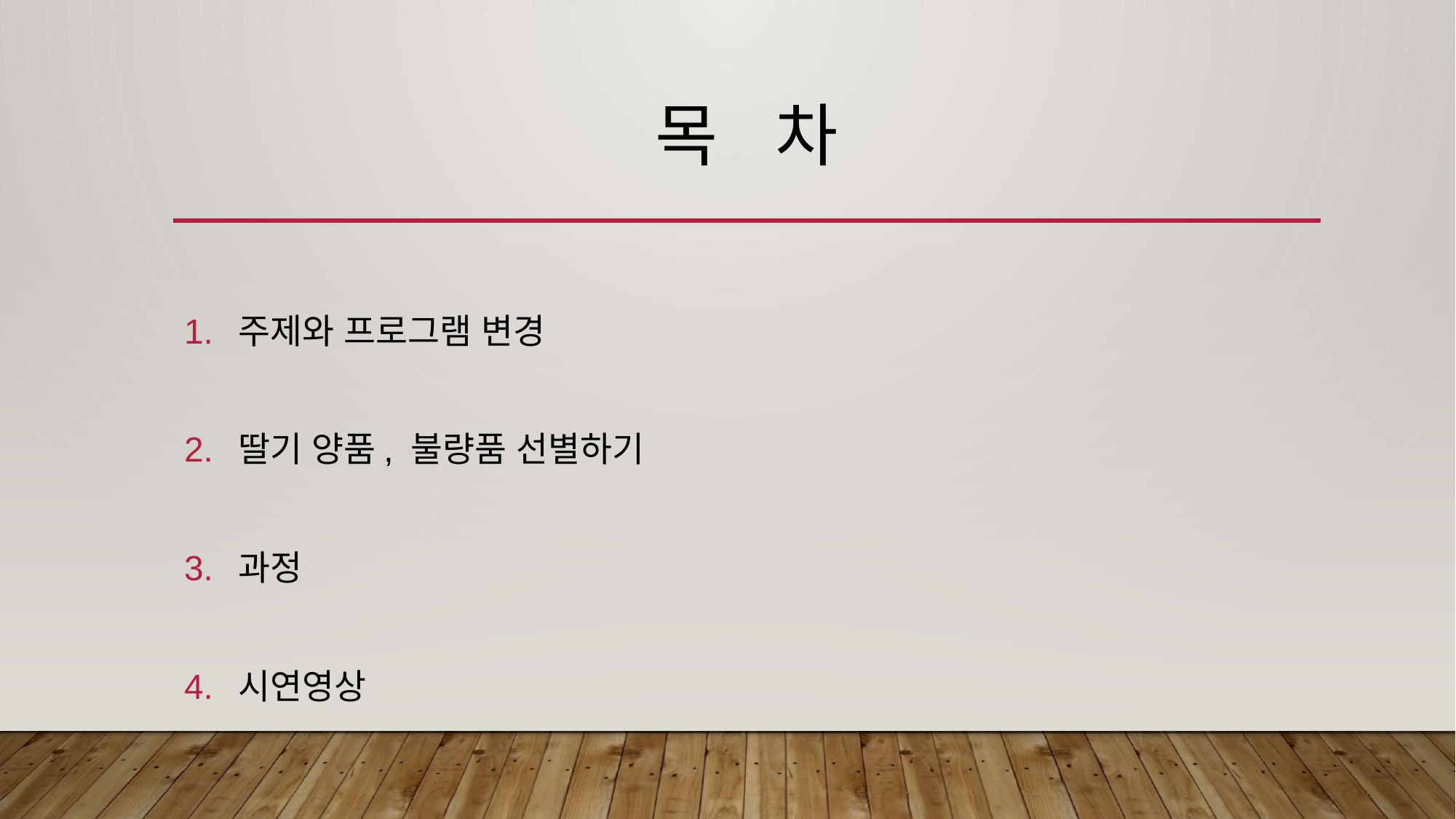

# 목   차
주제와 프로그램 변경
딸기 양품, 불량품 선별하기
과정
시연영상